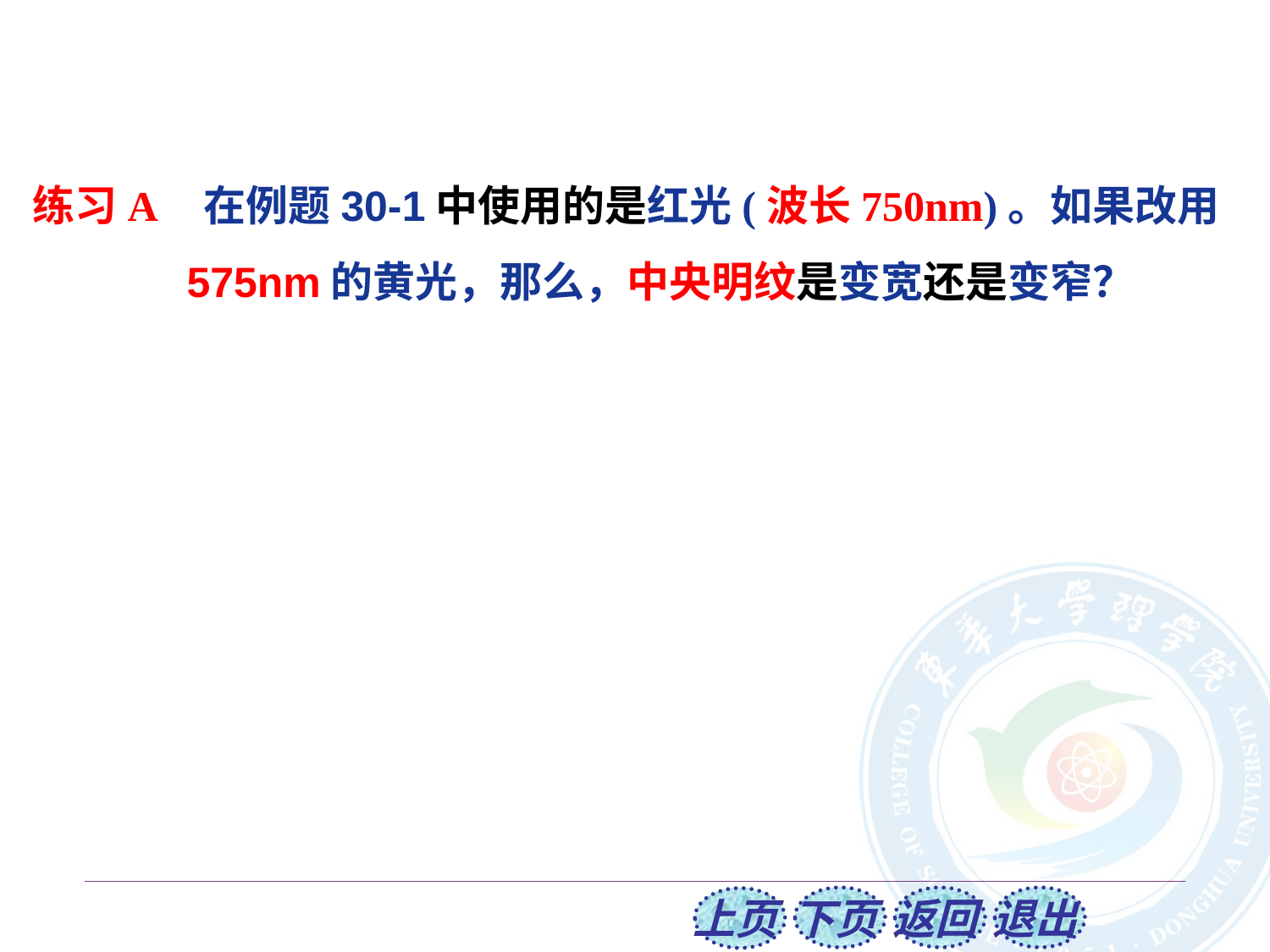

练习A   在例题30-1中使用的是红光(波长750nm)。如果改用
             575nm的黄光，那么，中央明纹是变宽还是变窄？